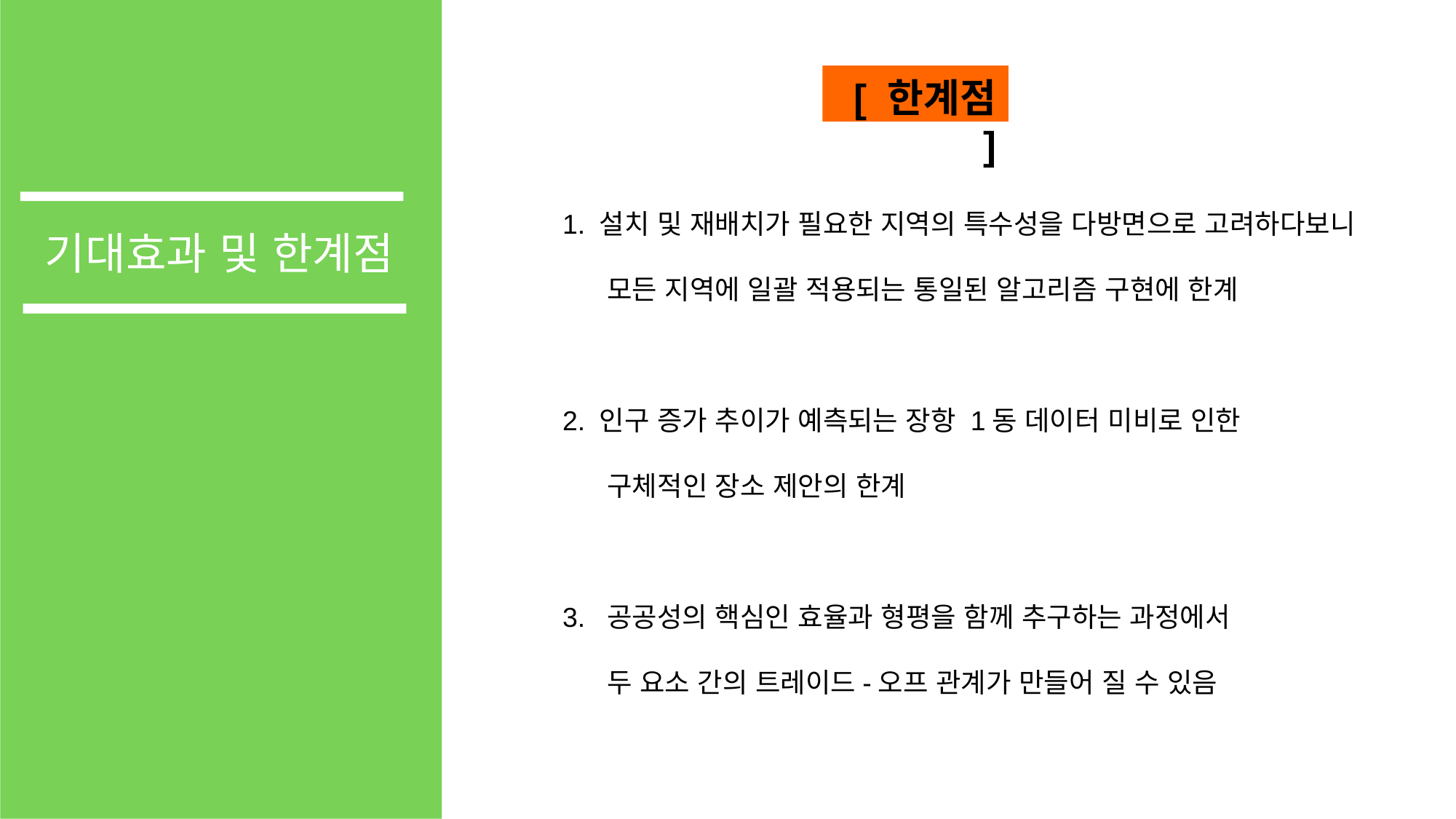

[ 한계점 ]

기대효과 및 한계점
1. 설치 및 재배치가 필요한 지역의 특수성을 다방면으로 고려하다보니

     모든 지역에 일괄 적용되는 통일된 알고리즘 구현에 한계

2. 인구 증가 추이가 예측되는 장항 1동 데이터 미비로 인한

     구체적인 장소 제안의 한계

3.  공공성의 핵심인 효율과 형평을 함께 추구하는 과정에서

     두 요소 간의 트레이드-오프 관계가 만들어 질 수 있음